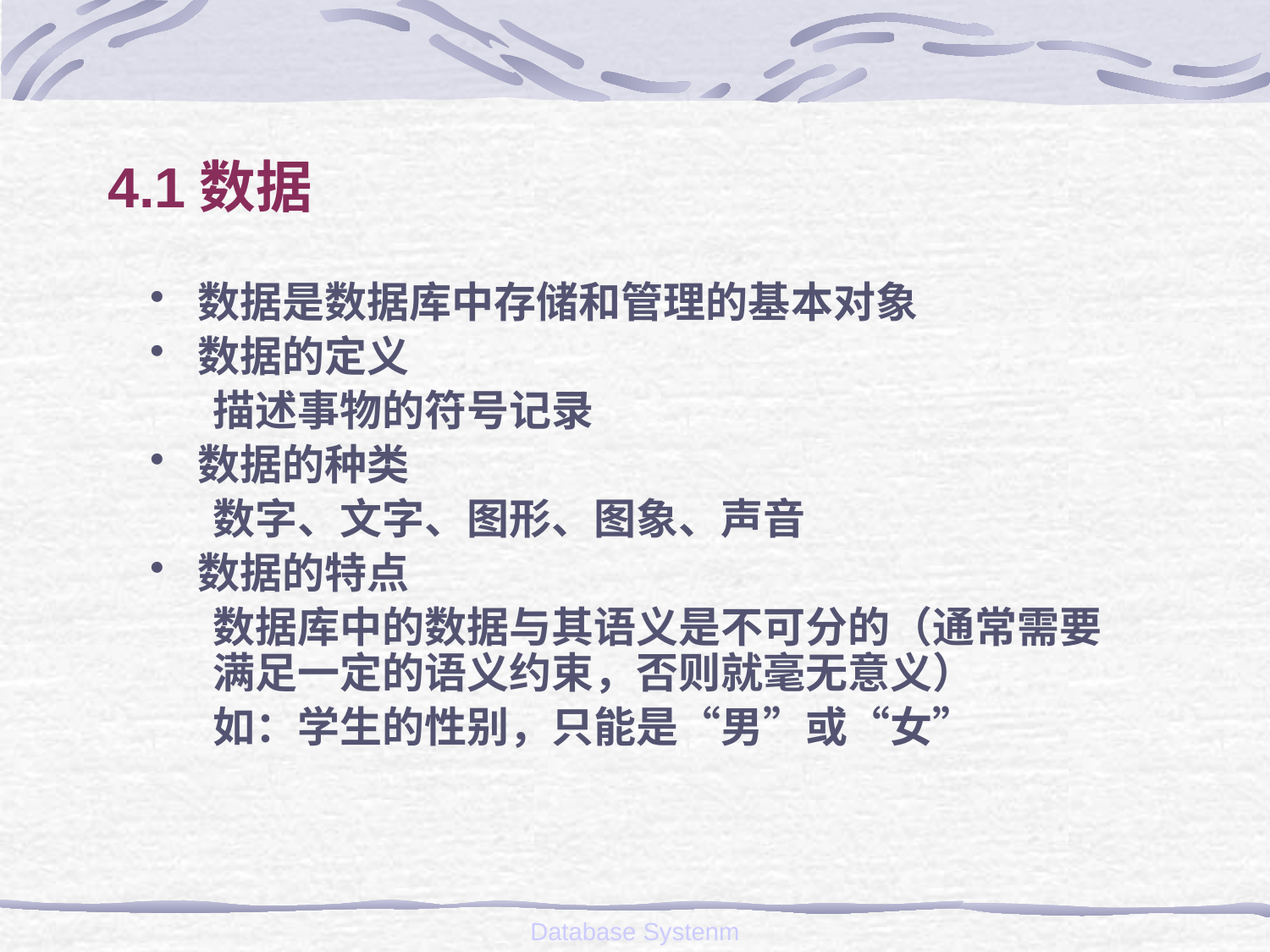

# 4.1数据
数据是数据库中存储和管理的基本对象
数据的定义
描述事物的符号记录
数据的种类
数字、文字、图形、图象、声音
数据的特点
数据库中的数据与其语义是不可分的（通常需要满足一定的语义约束，否则就毫无意义）
如：学生的性别，只能是“男”或“女”
Database Systenm